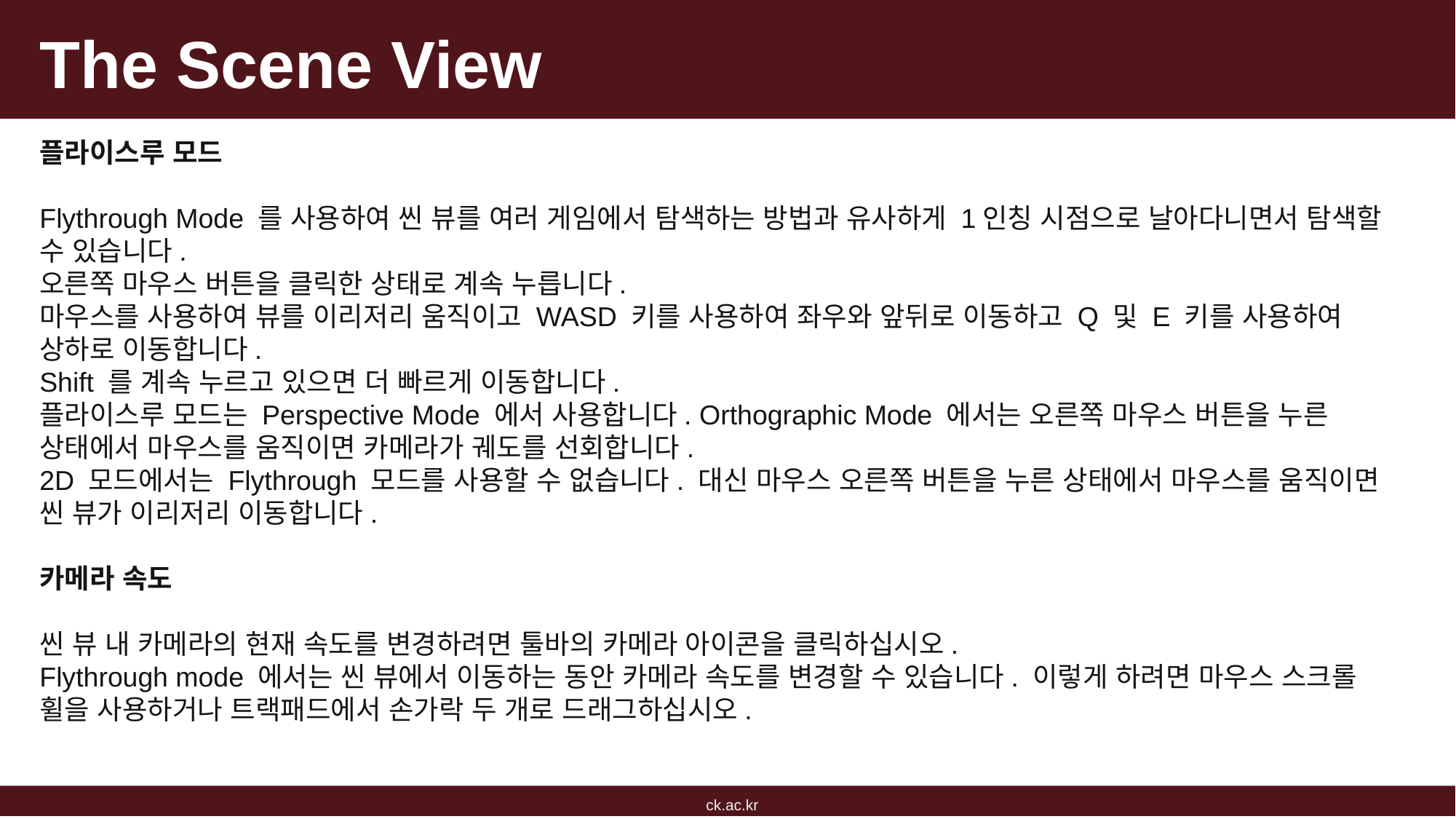

# The Scene View
플라이스루 모드

Flythrough Mode 를 사용하여 씬 뷰를 여러 게임에서 탐색하는 방법과 유사하게 1인칭 시점으로 날아다니면서 탐색할 수 있습니다.
오른쪽 마우스 버튼을 클릭한 상태로 계속 누릅니다.
마우스를 사용하여 뷰를 이리저리 움직이고 WASD 키를 사용하여 좌우와 앞뒤로 이동하고 Q 및 E 키를 사용하여 상하로 이동합니다.
Shift 를 계속 누르고 있으면 더 빠르게 이동합니다.
플라이스루 모드는 Perspective Mode 에서 사용합니다. Orthographic Mode 에서는 오른쪽 마우스 버튼을 누른 상태에서 마우스를 움직이면 카메라가 궤도를 선회합니다.
2D 모드에서는 Flythrough 모드를 사용할 수 없습니다. 대신 마우스 오른쪽 버튼을 누른 상태에서 마우스를 움직이면 씬 뷰가 이리저리 이동합니다.

카메라 속도

씬 뷰 내 카메라의 현재 속도를 변경하려면 툴바의 카메라 아이콘을 클릭하십시오.
Flythrough mode 에서는 씬 뷰에서 이동하는 동안 카메라 속도를 변경할 수 있습니다. 이렇게 하려면 마우스 스크롤 휠을 사용하거나 트랙패드에서 손가락 두 개로 드래그하십시오.
ck.ac.kr